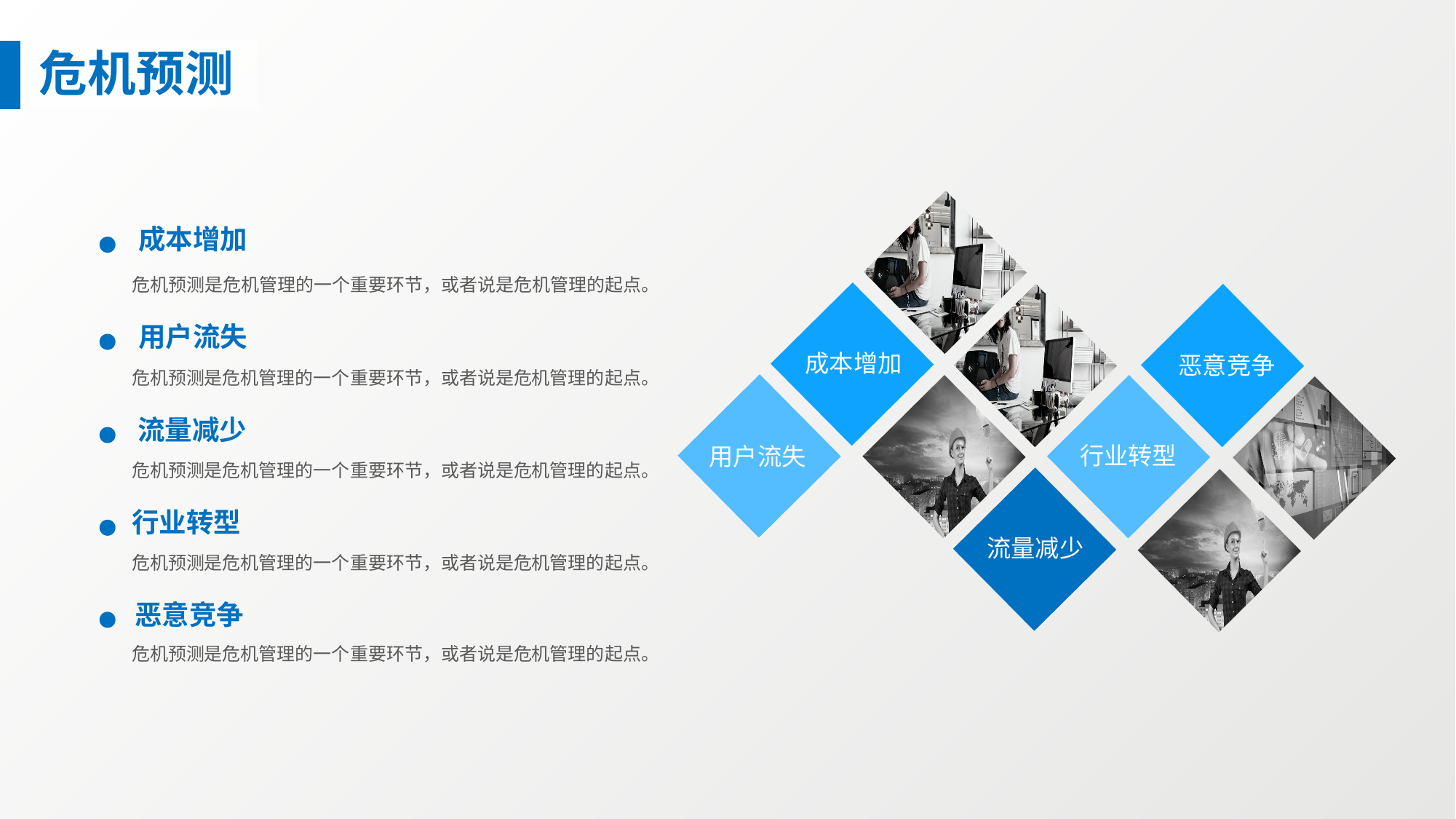

危机预测

成本增加

      危机预测是危机管理的一个重要环节，或者说是危机管理的起点。
用户流失

      危机预测是危机管理的一个重要环节，或者说是危机管理的起点。
流量减少

      危机预测是危机管理的一个重要环节，或者说是危机管理的起点。
行业转型

      危机预测是危机管理的一个重要环节，或者说是危机管理的起点。
恶意竞争

      危机预测是危机管理的一个重要环节，或者说是危机管理的起点。

成本增加
恶意竞争

行业转型
用户流失

流量减少